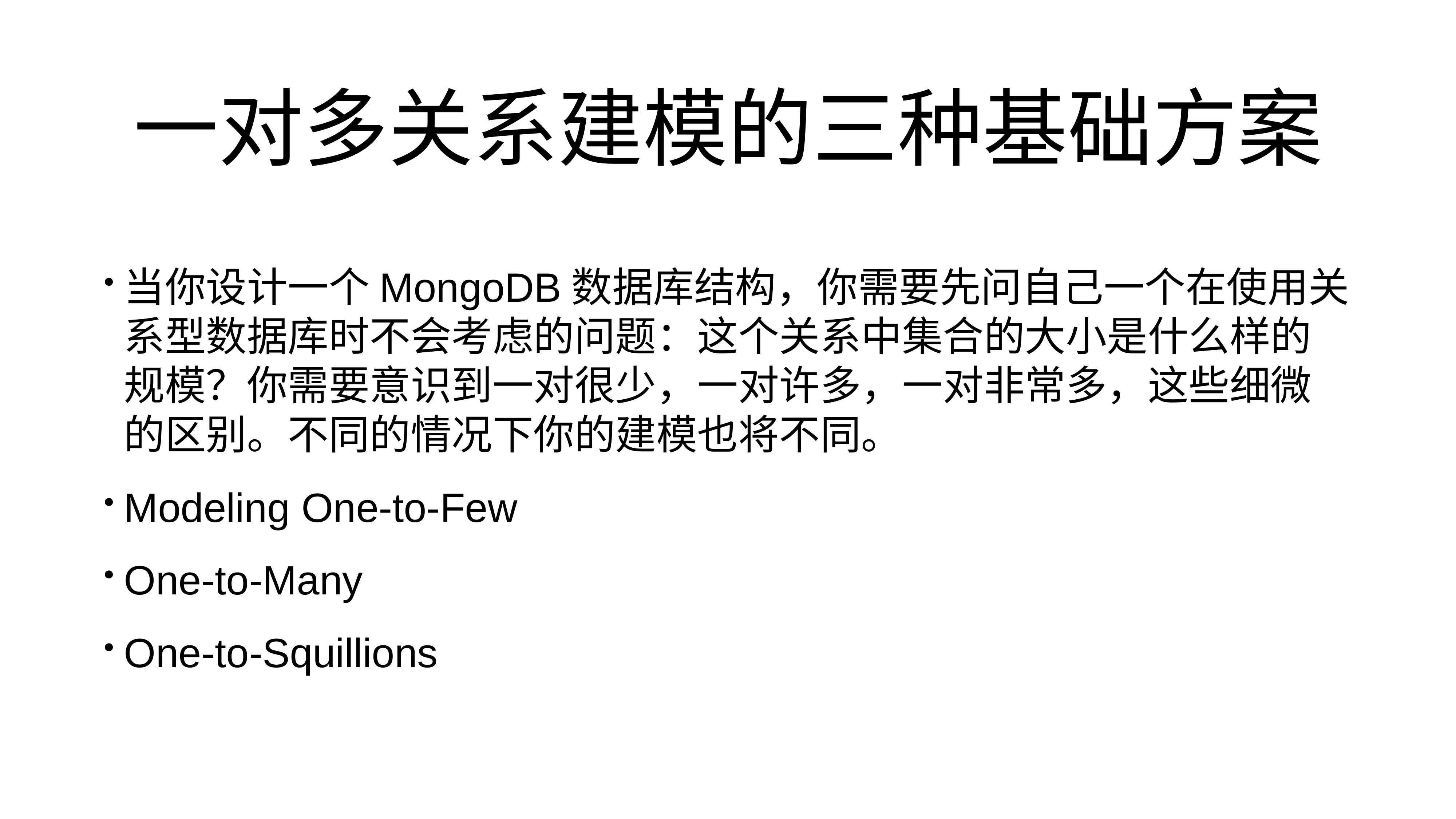

# 一对多关系建模的三种基础方案
当你设计一个MongoDB数据库结构，你需要先问自己一个在使用关系型数据库时不会考虑的问题：这个关系中集合的大小是什么样的规模？你需要意识到一对很少，一对许多，一对非常多，这些细微的区别。不同的情况下你的建模也将不同。
Modeling One-to-Few
One-to-Many
One-to-Squillions